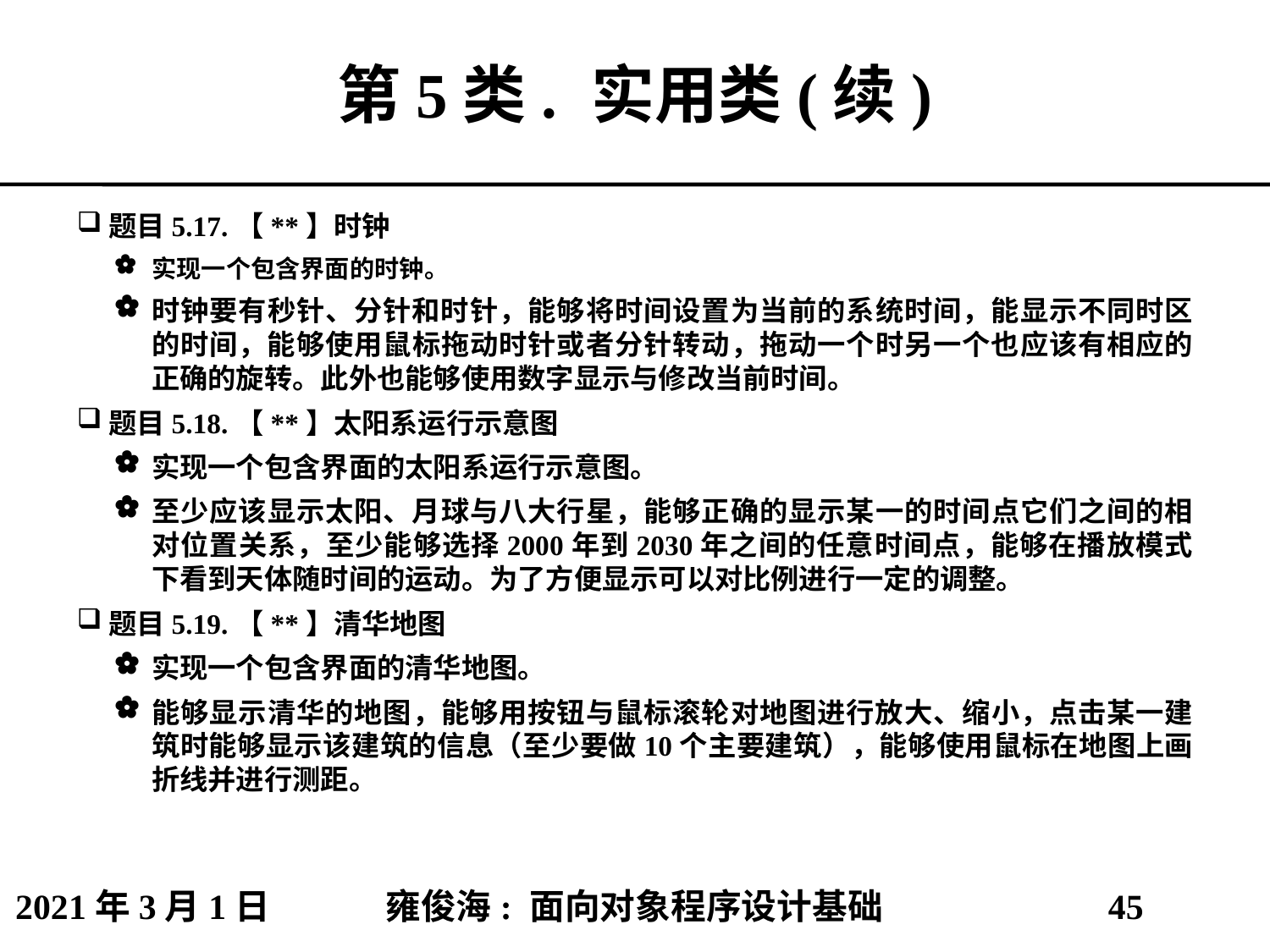

# 第5类.	实用类(续)

题目5.17.	【**】时钟
实现一个包含界面的时钟。
时钟要有秒针、分针和时针，能够将时间设置为当前的系统时间，能显示不同时区的时间，能够使用鼠标拖动时针或者分针转动，拖动一个时另一个也应该有相应的正确的旋转。此外也能够使用数字显示与修改当前时间。
题目5.18.	【**】太阳系运行示意图
实现一个包含界面的太阳系运行示意图。
至少应该显示太阳、月球与八大行星，能够正确的显示某一的时间点它们之间的相对位置关系，至少能够选择2000年到2030年之间的任意时间点，能够在播放模式下看到天体随时间的运动。为了方便显示可以对比例进行一定的调整。
题目5.19.	【**】清华地图
实现一个包含界面的清华地图。
能够显示清华的地图，能够用按钮与鼠标滚轮对地图进行放大、缩小，点击某一建筑时能够显示该建筑的信息（至少要做10个主要建筑），能够使用鼠标在地图上画折线并进行测距。
2021年3月1日
雍俊海: 面向对象程序设计基础
45